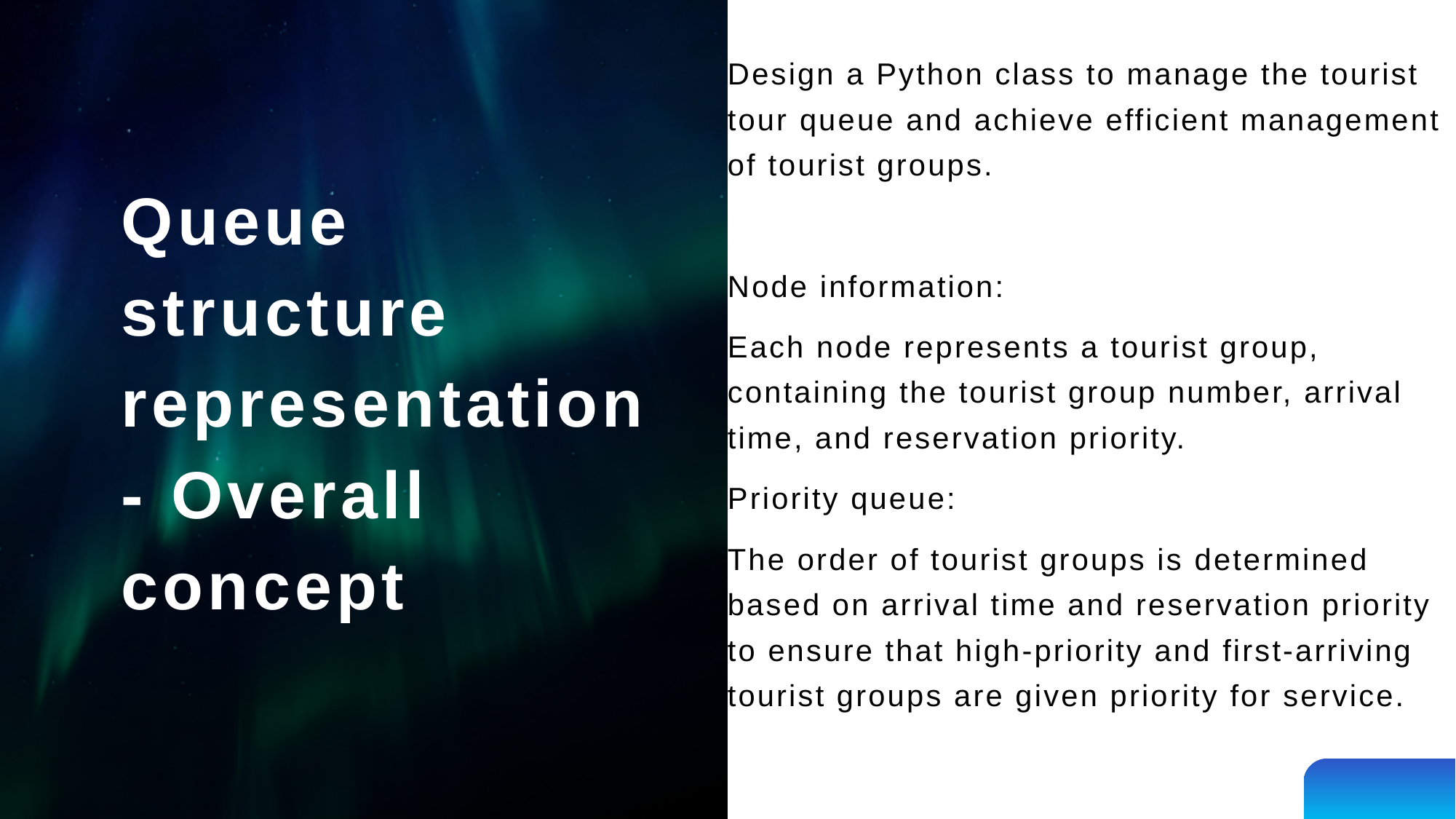

客游客组管理：设计一个 Python 类来管理游客Design a Python class to manage the tourist tour queue and achieve efficient management of tourist groups.

Node information:
Each node represents a tourist group, containing the tourist group number, arrival time, and reservation priority.
Priority queue:
The order of tourist groups is determined based on arrival time and reservation priority to ensure that high-priority and first-arriving tourist groups are given priority for service.
Queue structure representation - Overall concept